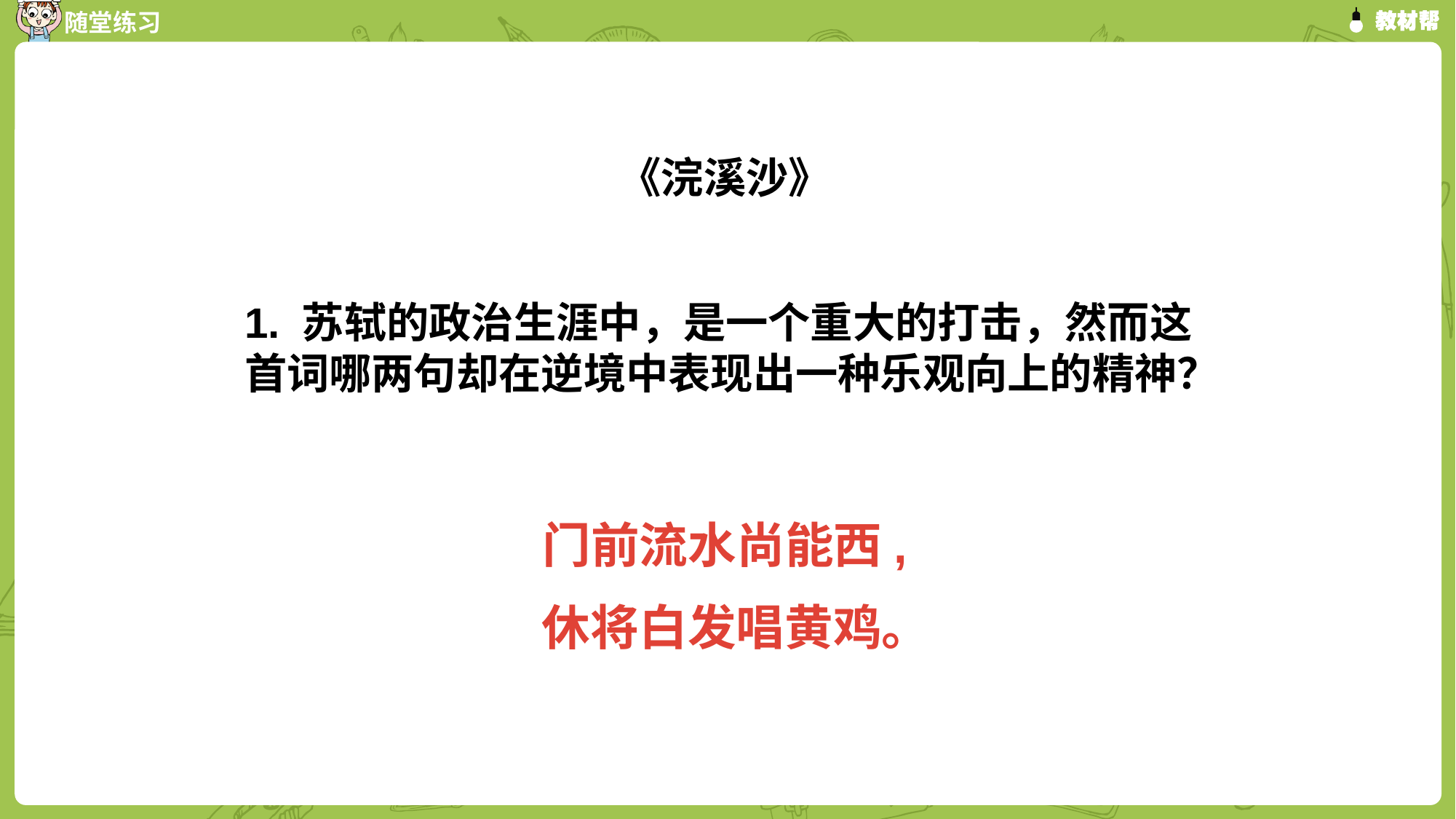

《浣溪沙》

1. 苏轼的政治生涯中，是一个重大的打击，然而这首词哪两句却在逆境中表现出一种乐观向上的精神？
门前流水尚能西,
 休将白发唱黄鸡。